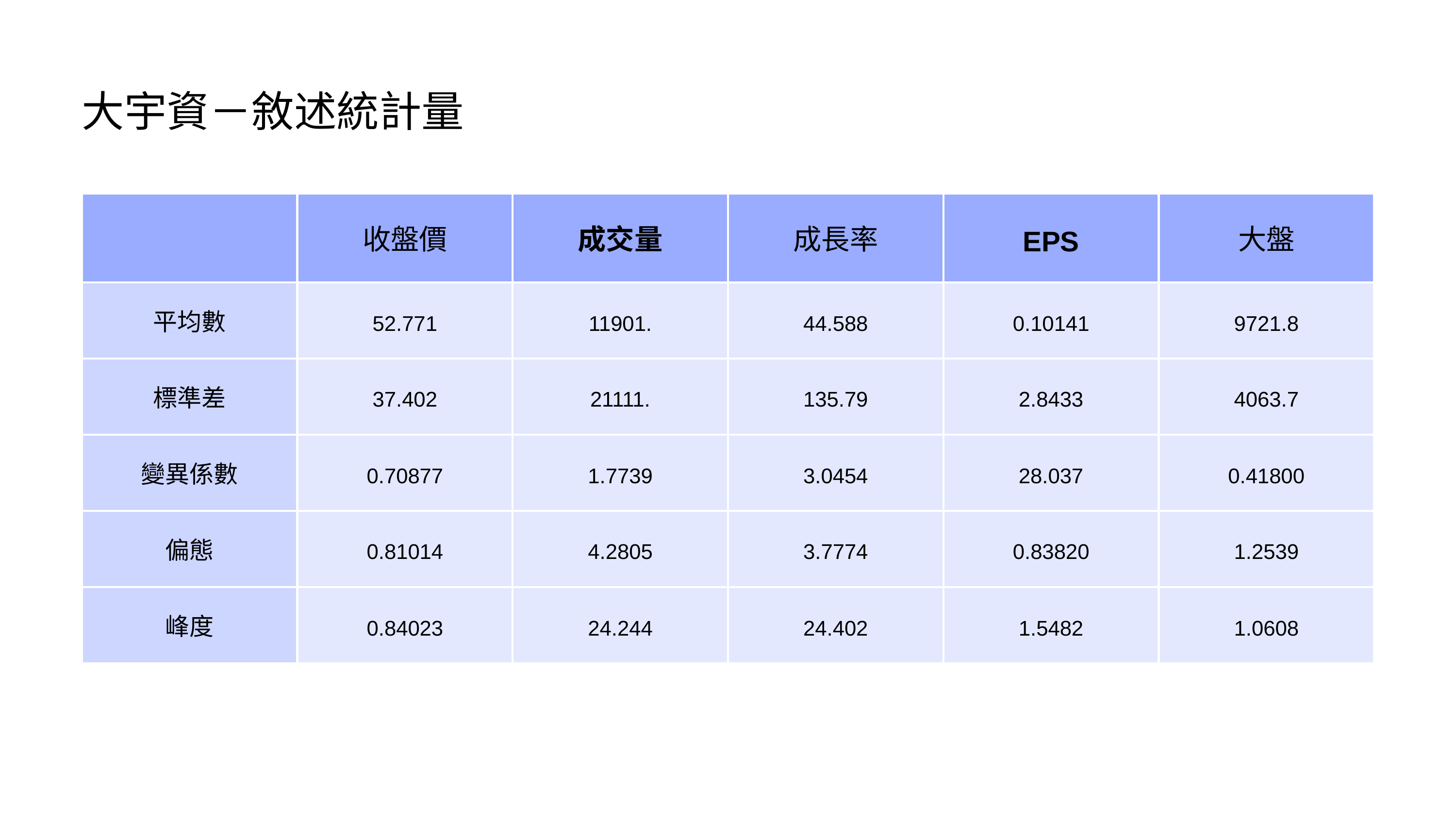

大宇資－敘述統計量
|  | 收盤價 | 成交量 | 成長率 | EPS | 大盤 |
| --- | --- | --- | --- | --- | --- |
| 平均數 | 52.771 | 11901. | 44.588 | 0.10141 | 9721.8 |
| 標準差 | 37.402 | 21111. | 135.79 | 2.8433 | 4063.7 |
| 變異係數 | 0.70877 | 1.7739 | 3.0454 | 28.037 | 0.41800 |
| 偏態 | 0.81014 | 4.2805 | 3.7774 | 0.83820 | 1.2539 |
| 峰度 | 0.84023 | 24.244 | 24.402 | 1.5482 | 1.0608 |